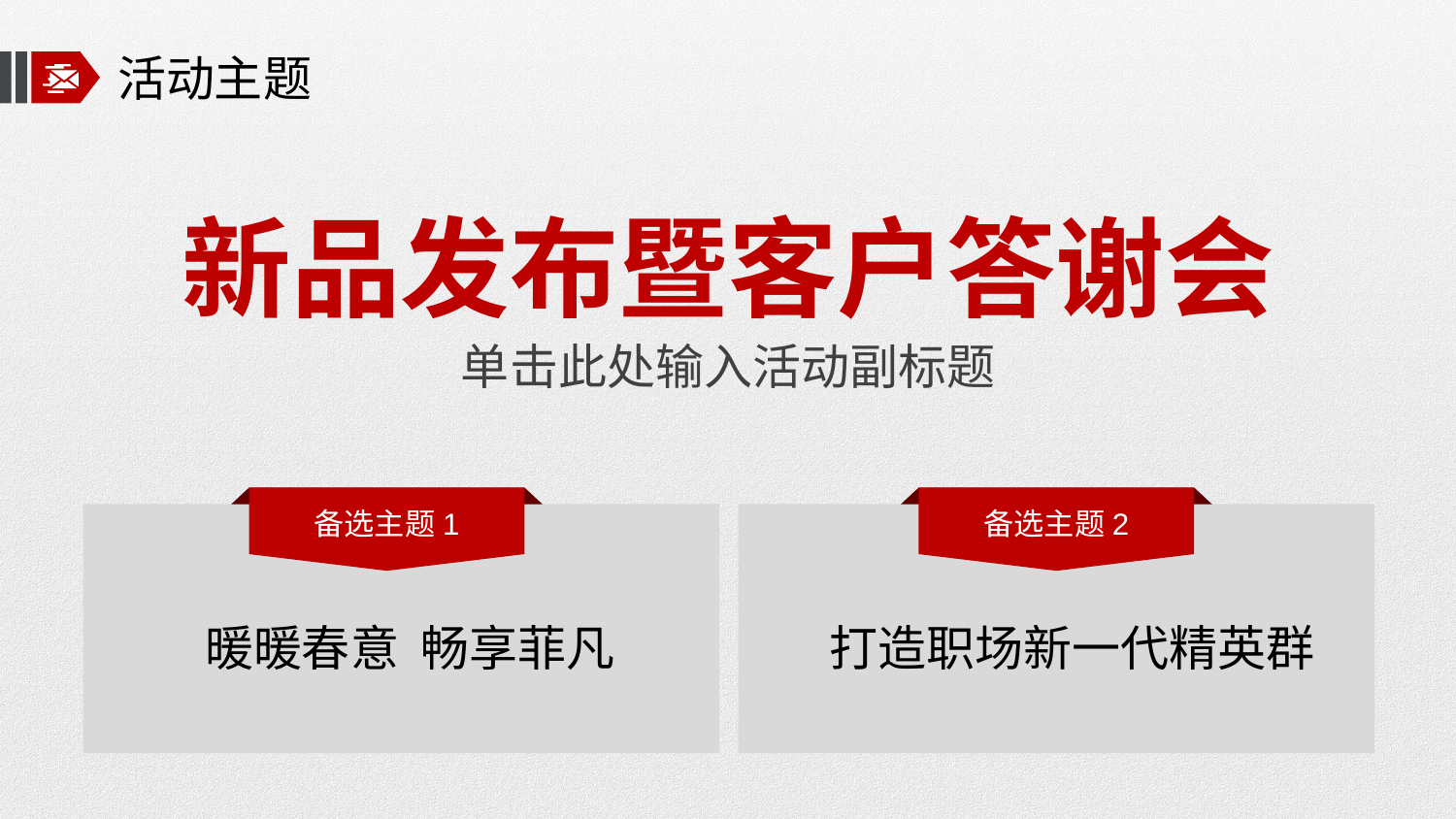

# 活动主题

新品发布暨客户答谢会
单击此处输入活动副标题

备选主题1
备选主题2
暖暖春意  畅享菲凡
打造职场新一代精英群
浏览更多搜索：COOLLA       技术支持、合作、定制PPT联系QQ:34865632